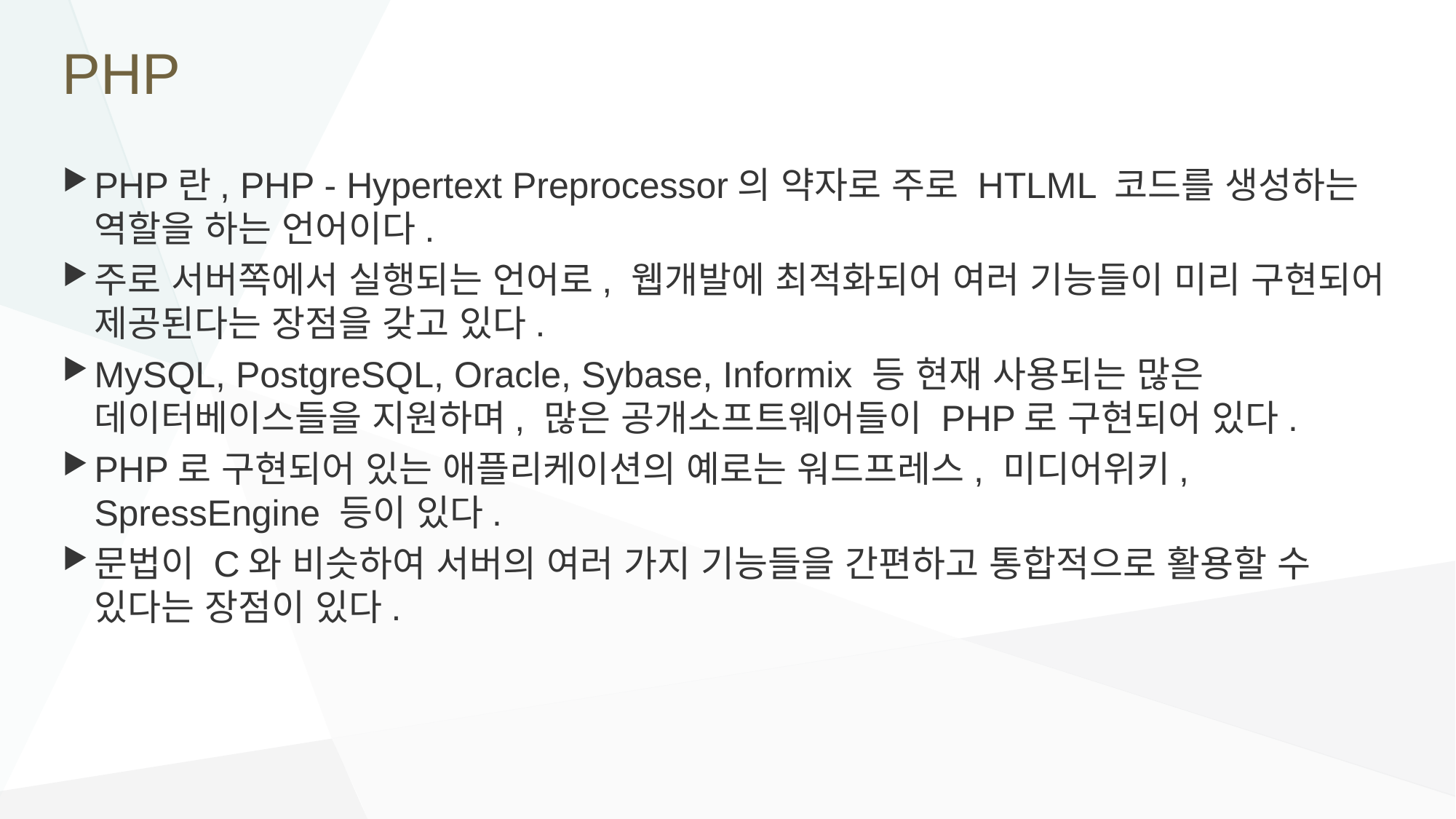

# PHP
PHP란, PHP - Hypertext Preprocessor의 약자로 주로 HTLML 코드를 생성하는 역할을 하는 언어이다.
주로 서버쪽에서 실행되는 언어로, 웹개발에 최적화되어 여러 기능들이 미리 구현되어 제공된다는 장점을 갖고 있다.
MySQL, PostgreSQL, Oracle, Sybase, Informix 등 현재 사용되는 많은 데이터베이스들을 지원하며, 많은 공개소프트웨어들이 PHP로 구현되어 있다.
PHP로 구현되어 있는 애플리케이션의 예로는 워드프레스, 미디어위키, SpressEngine 등이 있다.
문법이 C와 비슷하여 서버의 여러 가지 기능들을 간편하고 통합적으로 활용할 수 있다는 장점이 있다.